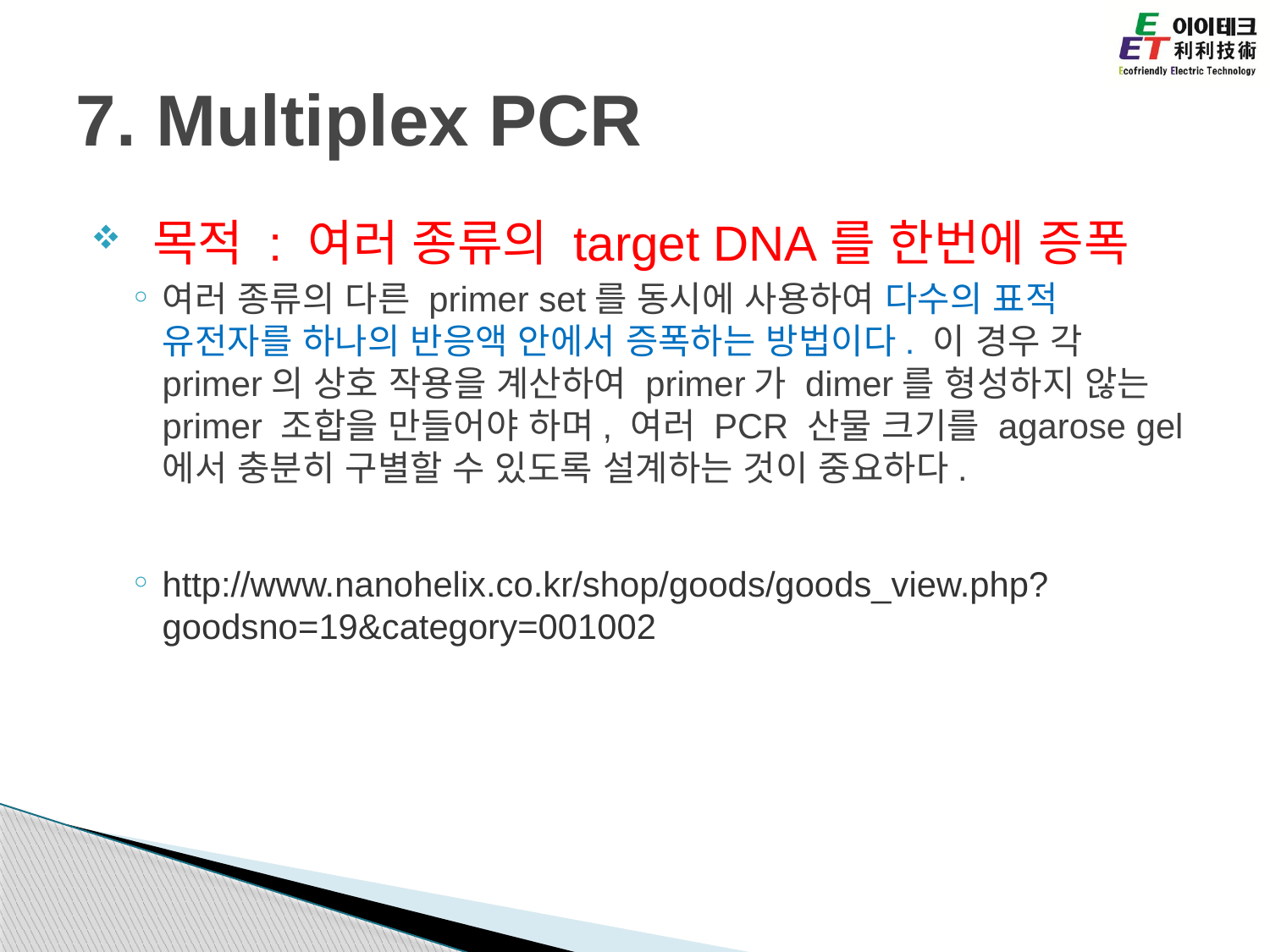

# 7. Multiplex PCR
 목적 : 여러 종류의 target DNA를 한번에 증폭
여러 종류의 다른 primer set를 동시에 사용하여 다수의 표적 유전자를 하나의 반응액 안에서 증폭하는 방법이다. 이 경우 각 primer의 상호 작용을 계산하여 primer가 dimer를 형성하지 않는 primer 조합을 만들어야 하며, 여러 PCR 산물 크기를 agarose gel에서 충분히 구별할 수 있도록 설계하는 것이 중요하다.

http://www.nanohelix.co.kr/shop/goods/goods_view.php?goodsno=19&category=001002